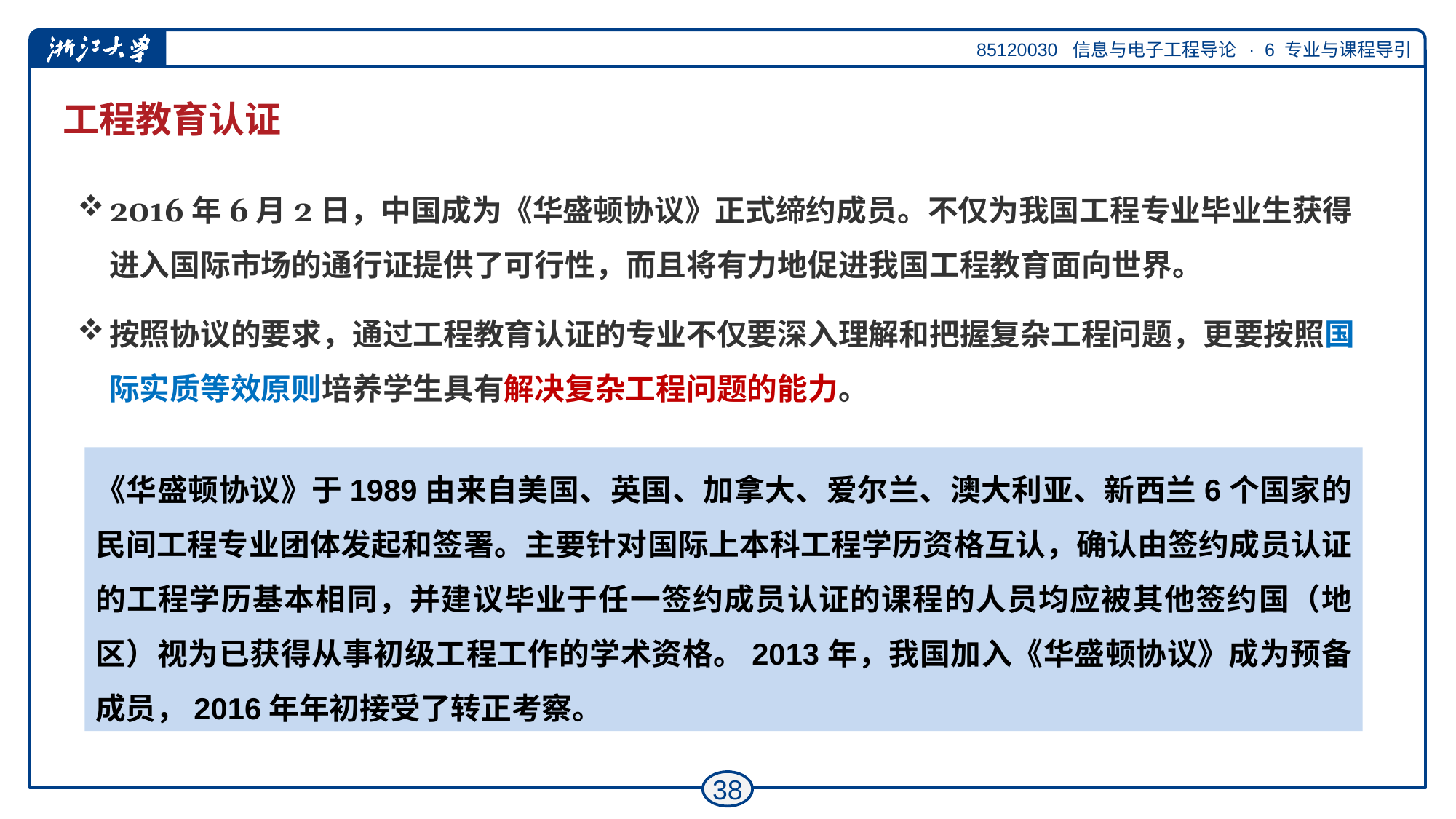

# 工程教育认证
2016年6月2日，中国成为《华盛顿协议》正式缔约成员。不仅为我国工程专业毕业生获得进入国际市场的通行证提供了可行性，而且将有力地促进我国工程教育面向世界。
按照协议的要求，通过工程教育认证的专业不仅要深入理解和把握复杂工程问题，更要按照国际实质等效原则培养学生具有解决复杂工程问题的能力。
《华盛顿协议》于1989由来自美国、英国、加拿大、爱尔兰、澳大利亚、新西兰6个国家的民间工程专业团体发起和签署。主要针对国际上本科工程学历资格互认，确认由签约成员认证的工程学历基本相同，并建议毕业于任一签约成员认证的课程的人员均应被其他签约国（地区）视为已获得从事初级工程工作的学术资格。2013年，我国加入《华盛顿协议》成为预备成员，2016年年初接受了转正考察。